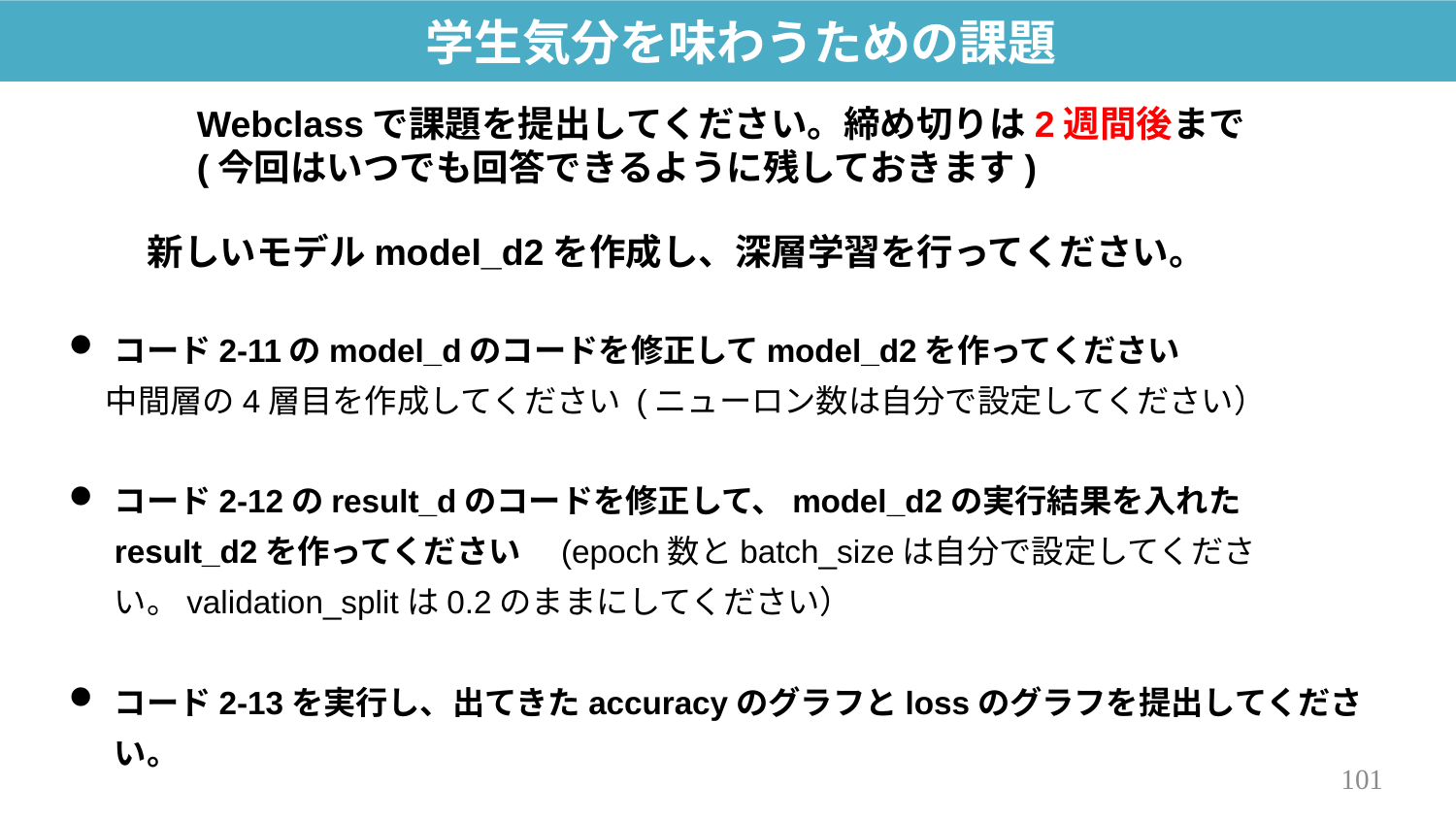

学生気分を味わうための課題
Webclassで課題を提出してください。締め切りは2週間後まで(今回はいつでも回答できるように残しておきます)
新しいモデルmodel_d2を作成し、深層学習を行ってください。
コード2-11のmodel_dのコードを修正してmodel_d2を作ってください
    中間層の4層目を作成してください (ニューロン数は自分で設定してください）

コード2-12のresult_dのコードを修正して、model_d2の実行結果を入れたresult_d2を作ってください　(epoch数とbatch_sizeは自分で設定してください。validation_splitは0.2のままにしてください）

コード2-13を実行し、出てきたaccuracyのグラフとlossのグラフを提出してください。
101